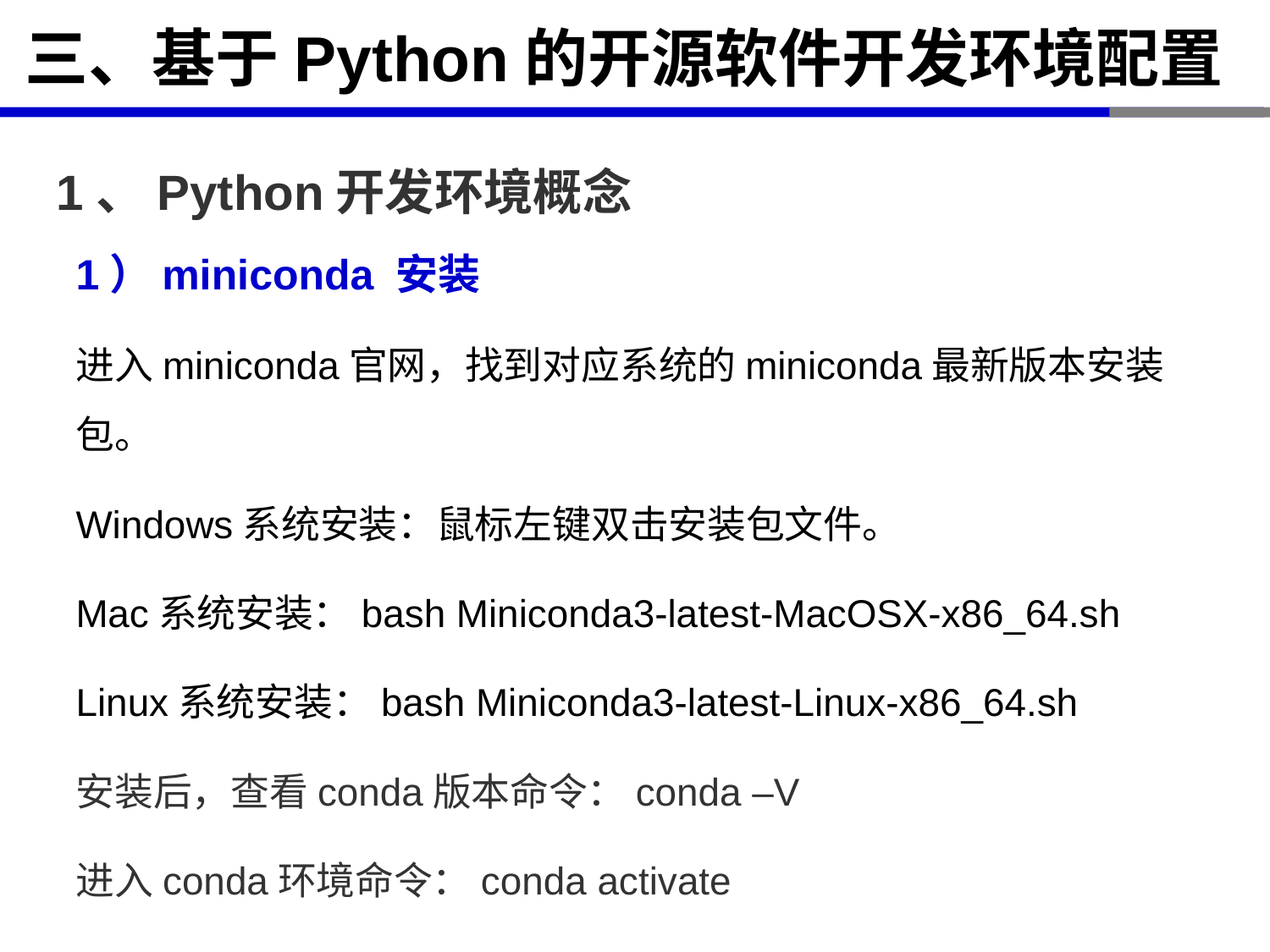

# 三、基于Python的开源软件开发环境配置
1、Python开发环境概念
1）miniconda 安装
进入miniconda官网，找到对应系统的miniconda最新版本安装包。
Windows系统安装：鼠标左键双击安装包文件。
Mac系统安装：bash Miniconda3-latest-MacOSX-x86_64.sh
Linux系统安装：bash Miniconda3-latest-Linux-x86_64.sh
安装后，查看conda版本命令：conda –V
进入conda环境命令：conda activate